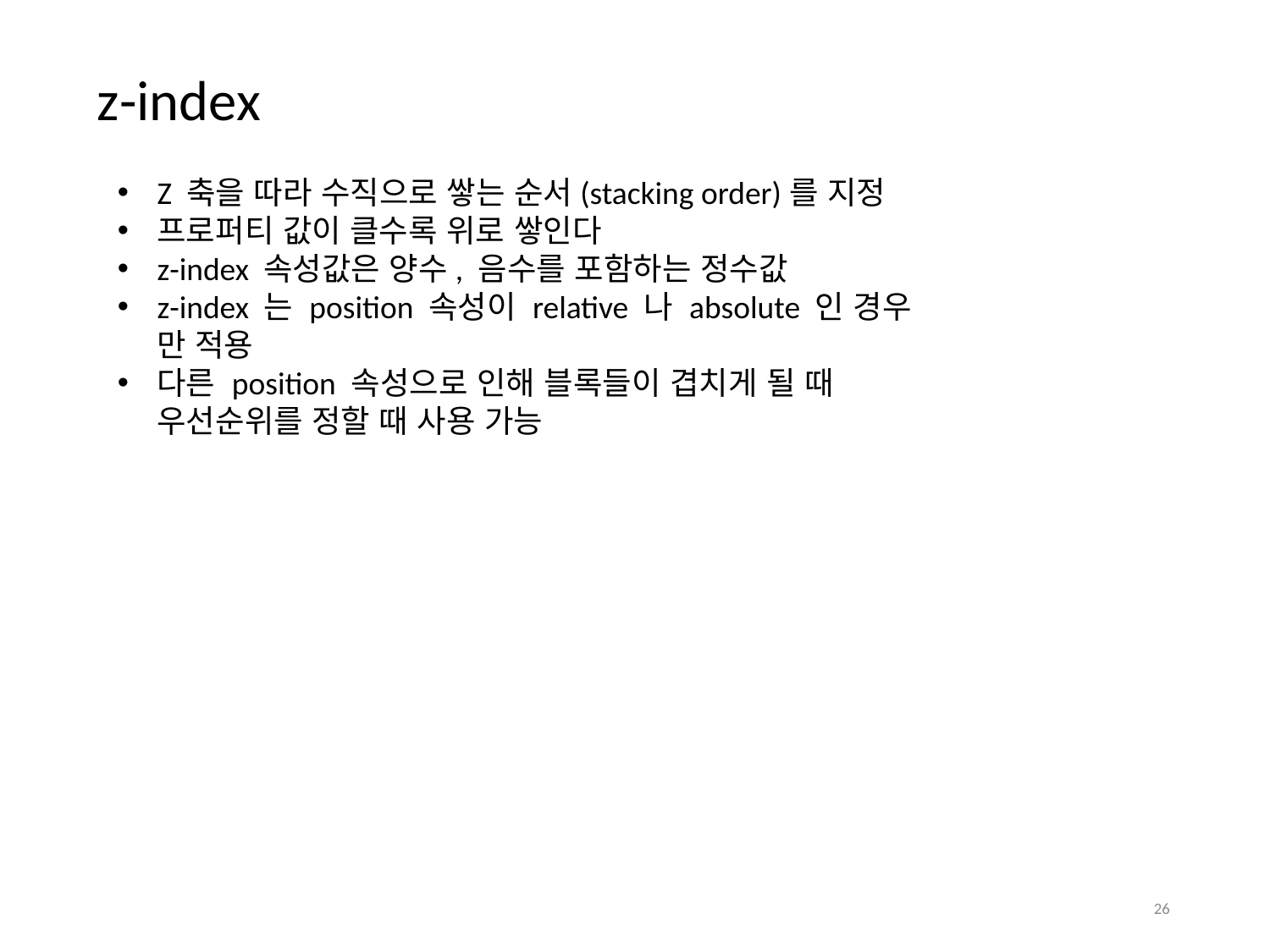

z-index
Z 축을 따라 수직으로 쌓는 순서(stacking order)를 지정
프로퍼티 값이 클수록 위로 쌓인다
z-index 속성값은 양수, 음수를 포함하는 정수값
z-index 는 position 속성이 relative 나 absolute 인 경우 만 적용
다른 position 속성으로 인해 블록들이 겹치게 될 때 우선순위를 정할 때 사용 가능

26